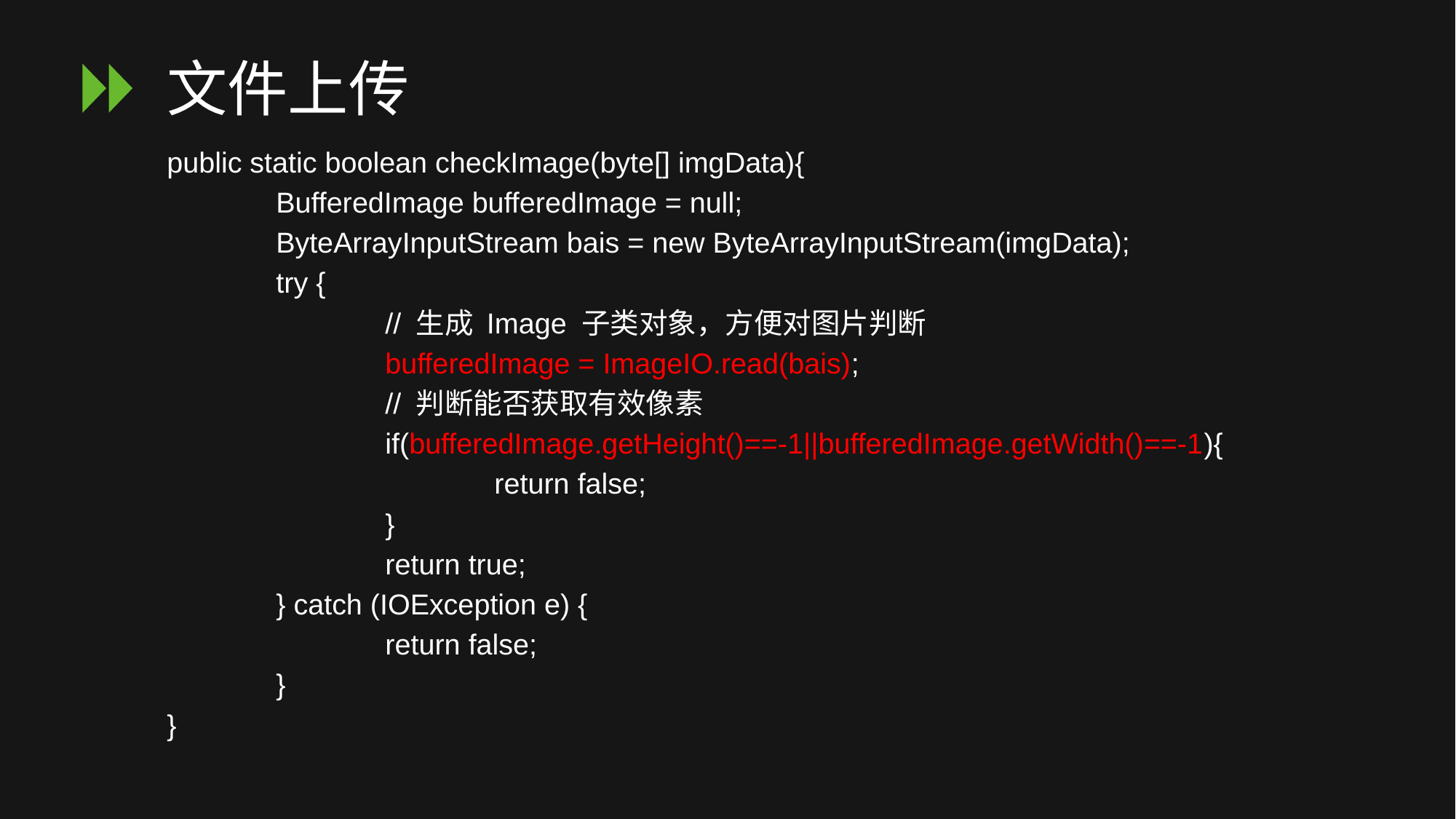

# 文件上传
public static boolean checkImage(byte[] imgData){
    	BufferedImage bufferedImage = null;
    	ByteArrayInputStream bais = new ByteArrayInputStream(imgData);
    	try {
		// 生成 Image 子类对象，方便对图片判断
		bufferedImage = ImageIO.read(bais);
		// 判断能否获取有效像素
		if(bufferedImage.getHeight()==-1||bufferedImage.getWidth()==-1){
			return false;
		}
		return true;
	} catch (IOException e) {
		return false;
	}
}